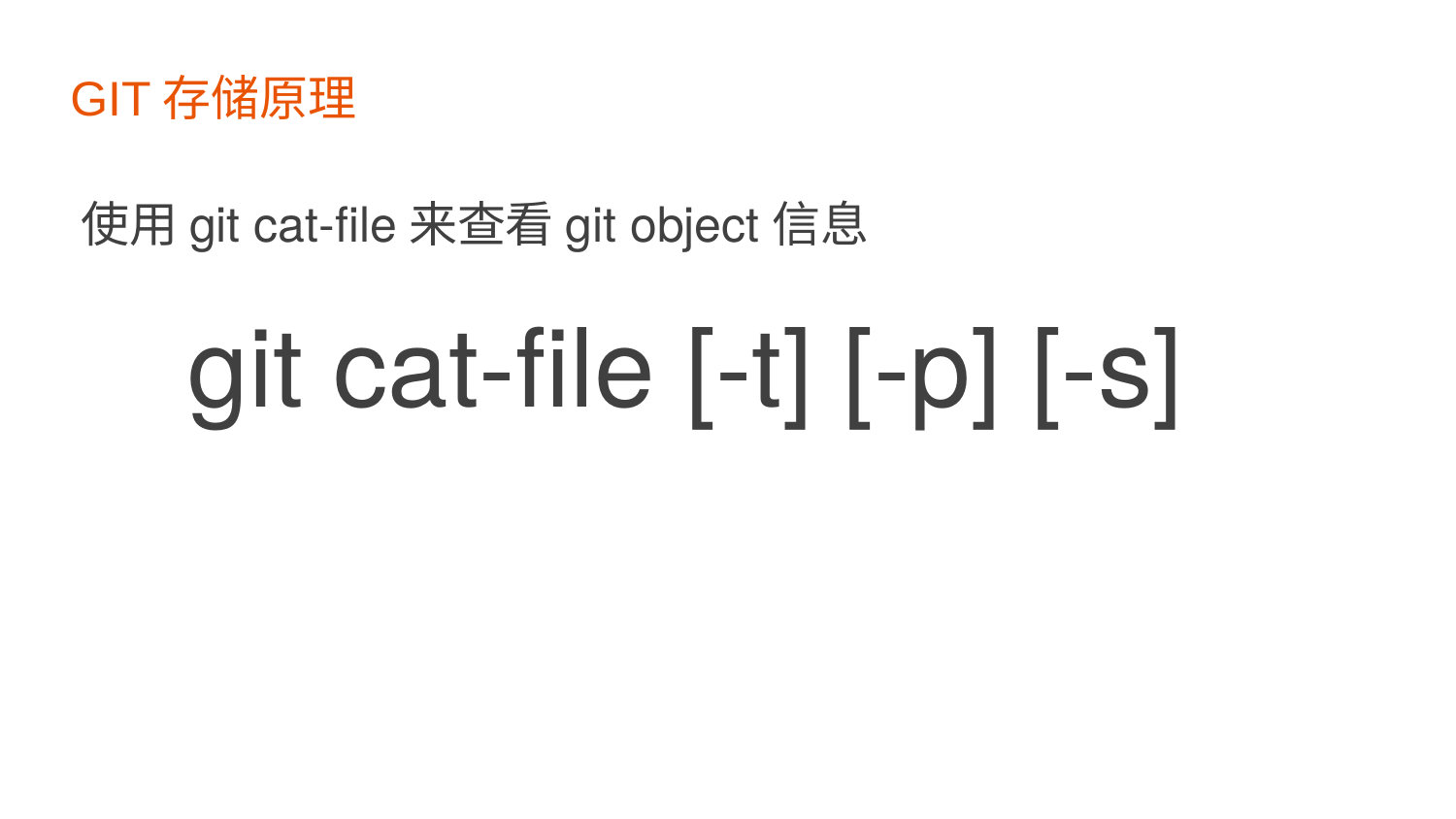

GIT存储原理
使用git cat-file来查看git object信息
git cat-file [-t] [-p] [-s]